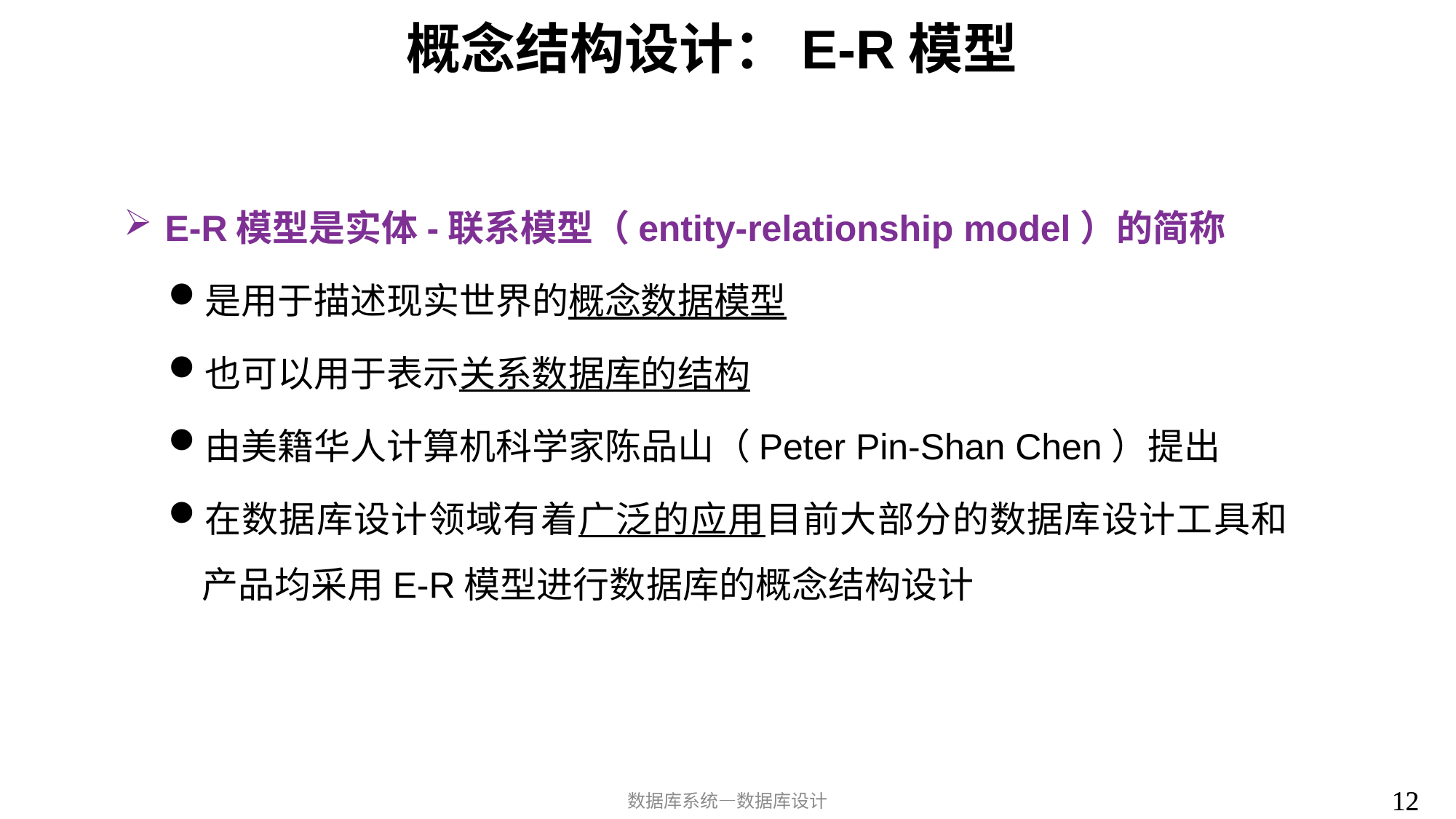

# 概念结构设计：E-R模型
E-R模型是实体-联系模型（entity-relationship model）的简称
是用于描述现实世界的概念数据模型
也可以用于表示关系数据库的结构
由美籍华人计算机科学家陈品山（Peter Pin-Shan Chen）提出
在数据库设计领域有着广泛的应用目前大部分的数据库设计工具和产品均采用E-R模型进行数据库的概念结构设计
12
12
数据库系统—数据库设计